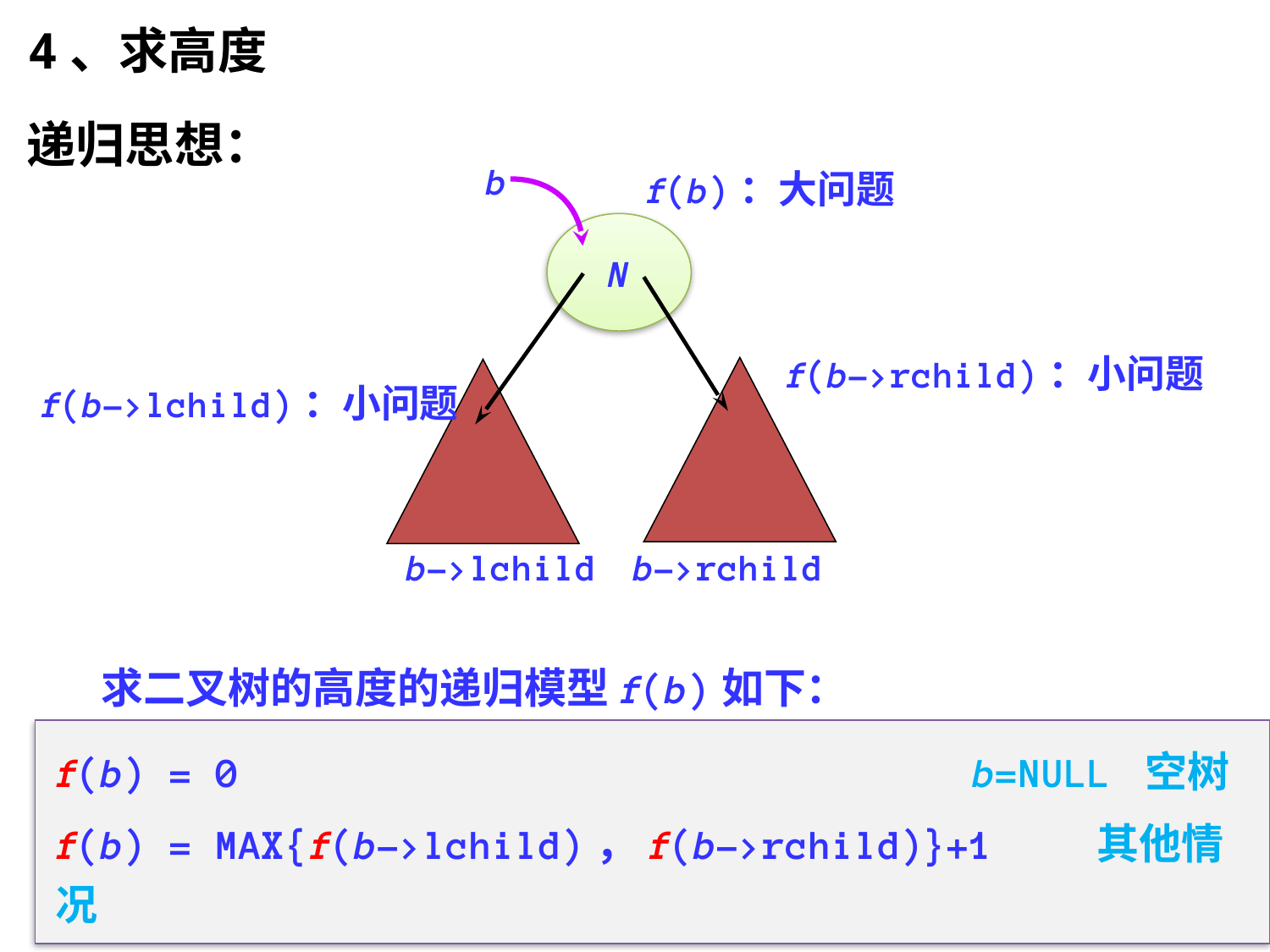

4、求高度
递归思想：
b
f(b)：大问题

N

f(b->rchild)：小问题

f(b->lchild)：小问题
b->lchild
b->rchild
求二叉树的高度的递归模型f(b)如下：
f(b) = 0	     　　  			 	  b=NULL 空树
f(b) = MAX{f(b->lchild)，f(b->rchild)}+1    其他情况